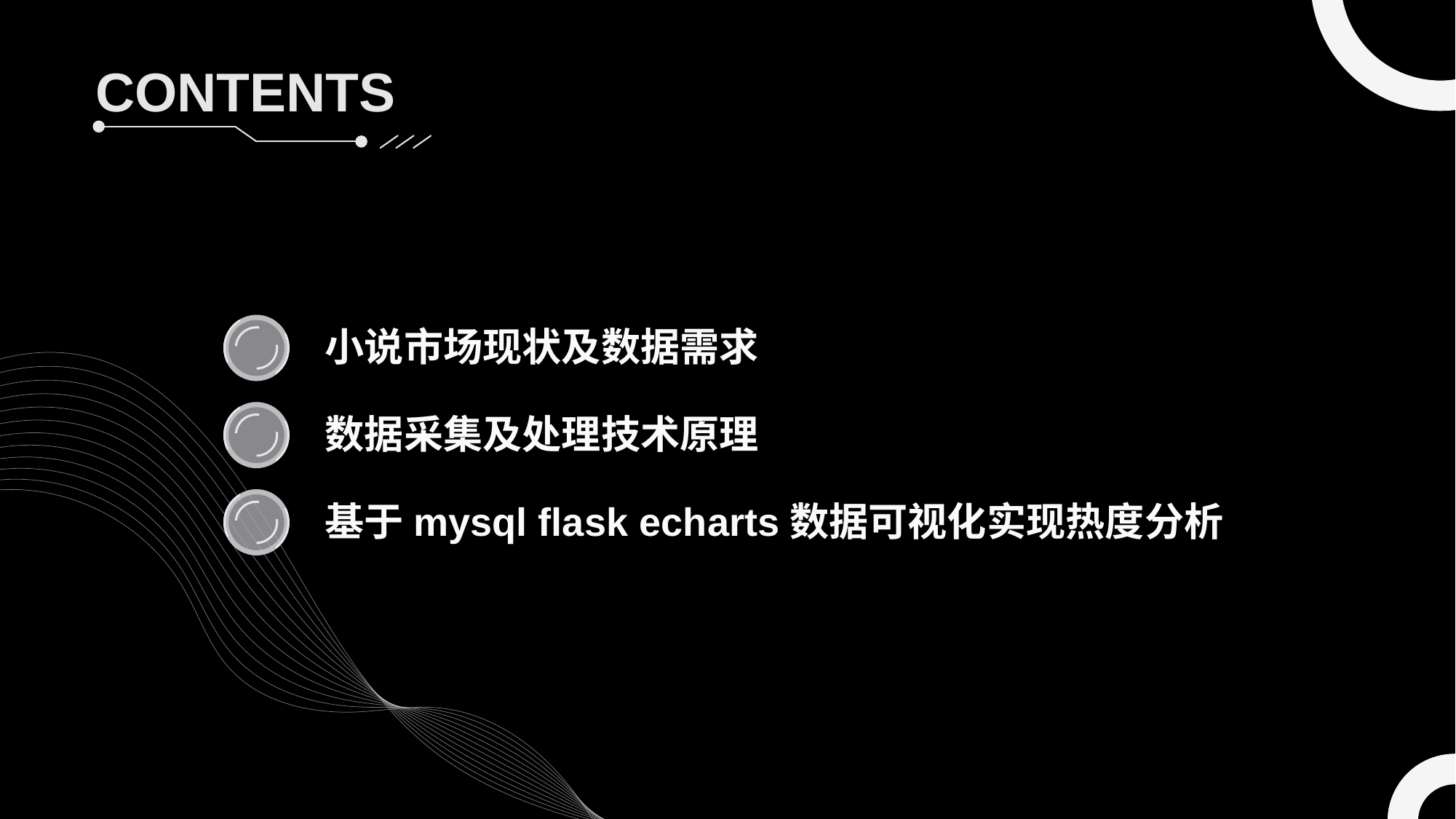

CONTENTS

小说市场现状及数据需求

数据采集及处理技术原理

基于mysql flask echarts数据可视化实现热度分析